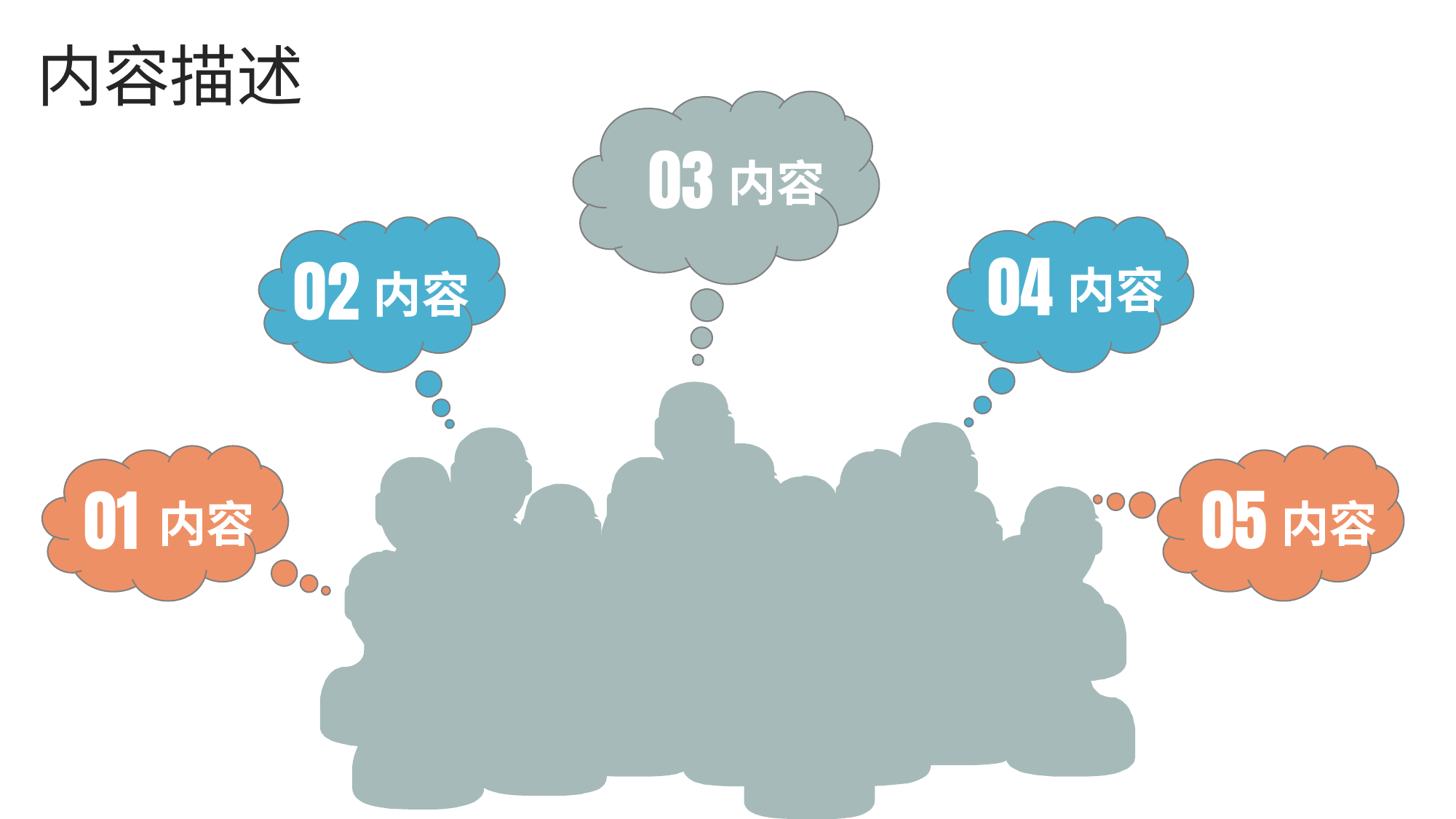

# 内容描述

03
内容

04
02
内容
内容

05
01
内容
内容